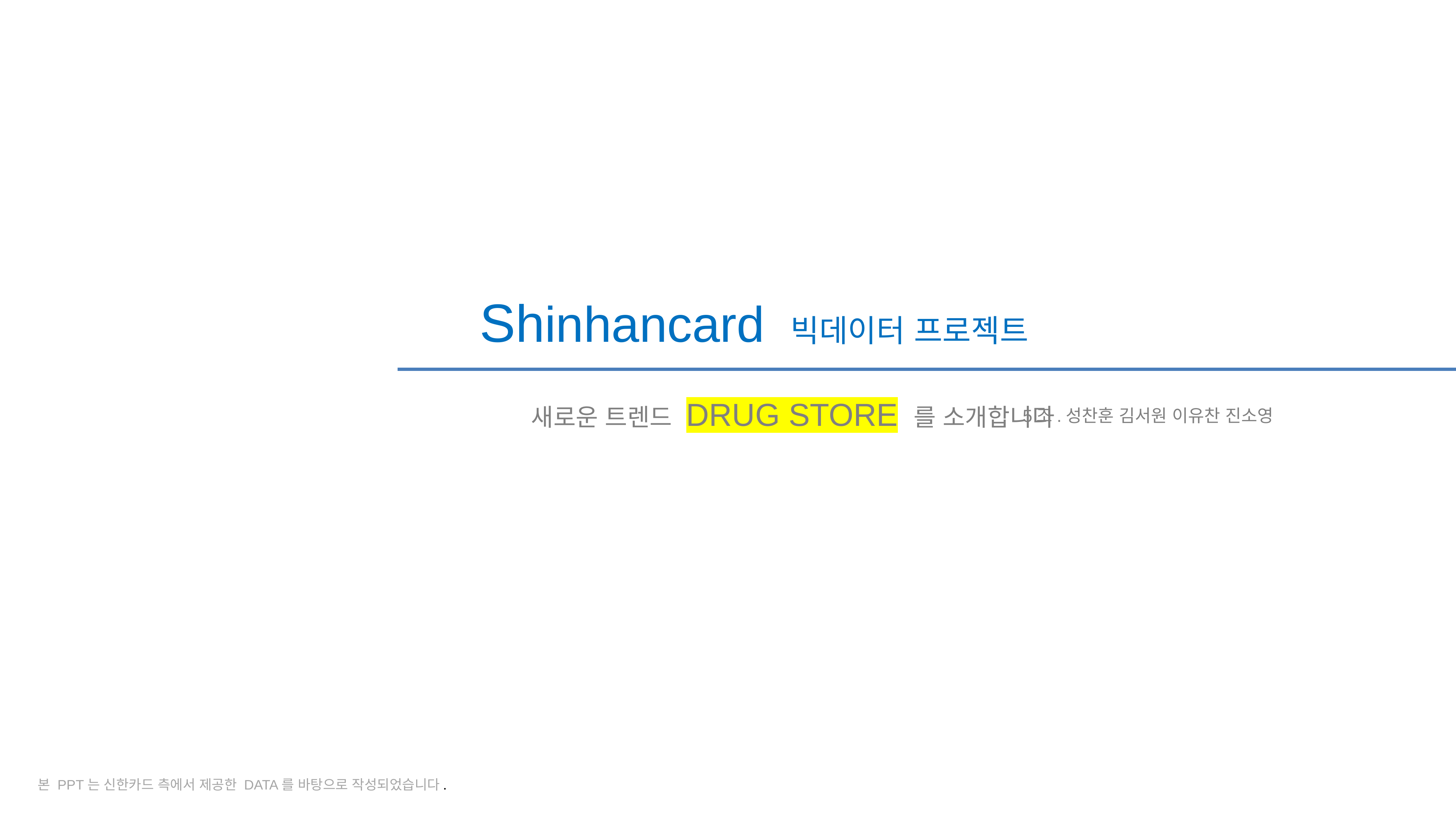

목차
 Shinhancard 빅데이터 프로젝트

새로운 트렌드 DRUG STORE 를 소개합니다
5조.성찬훈 김서원 이유찬 진소영
본 PPT는 신한카드 측에서 제공한 DATA를 바탕으로 작성되었습니다.